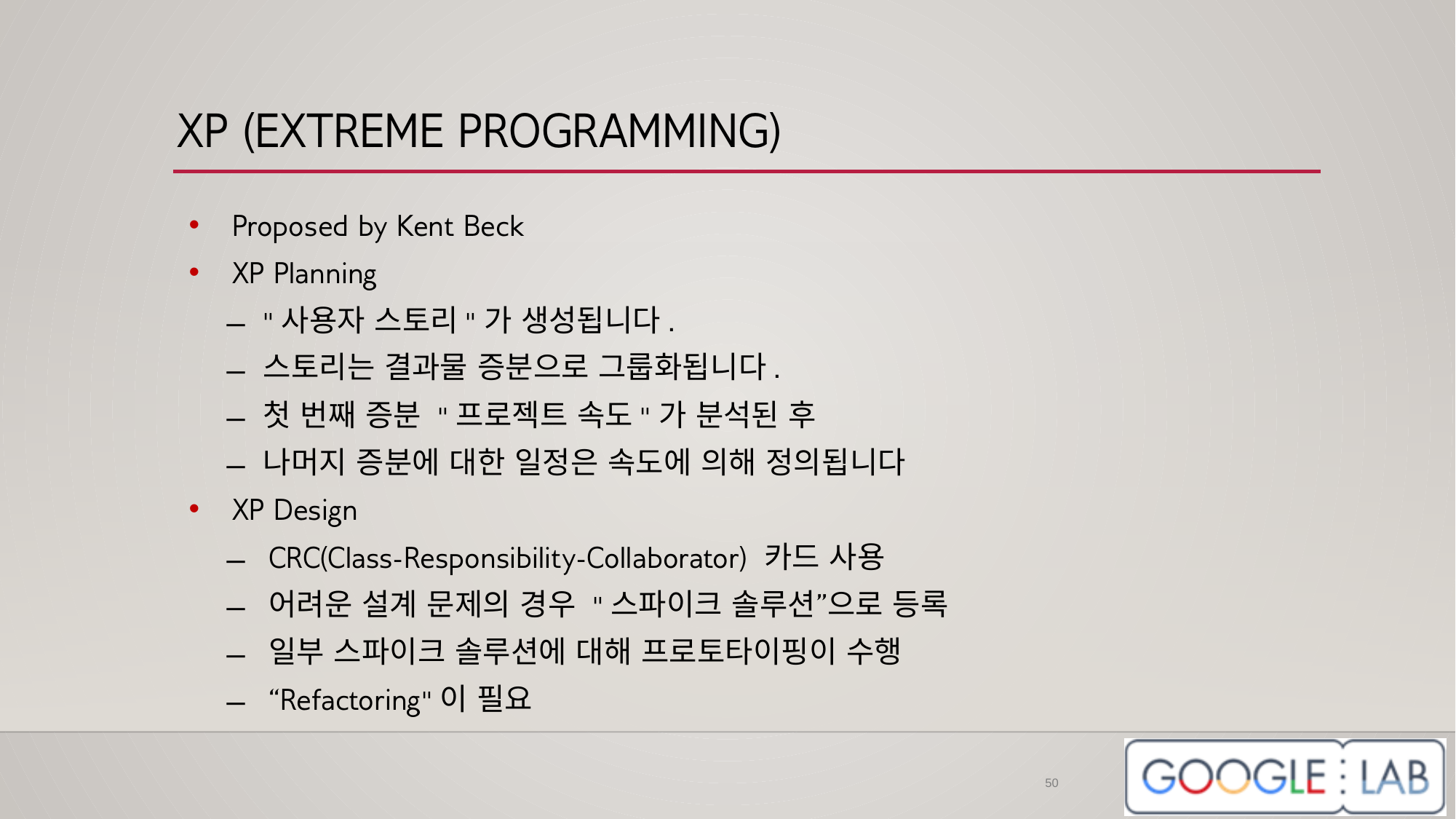

# XP (EXTREME PROGRAMMING)
Proposed by Kent Beck
XP Planning
"사용자 스토리"가 생성됩니다.
스토리는 결과물 증분으로 그룹화됩니다.
첫 번째 증분 "프로젝트 속도"가 분석된 후
나머지 증분에 대한 일정은 속도에 의해 정의됩니다
XP Design
CRC(Class-Responsibility-Collaborator) 카드 사용
어려운 설계 문제의 경우 "스파이크 솔루션”으로 등록
일부 스파이크 솔루션에 대해 프로토타이핑이 수행
“Refactoring"이 필요
50